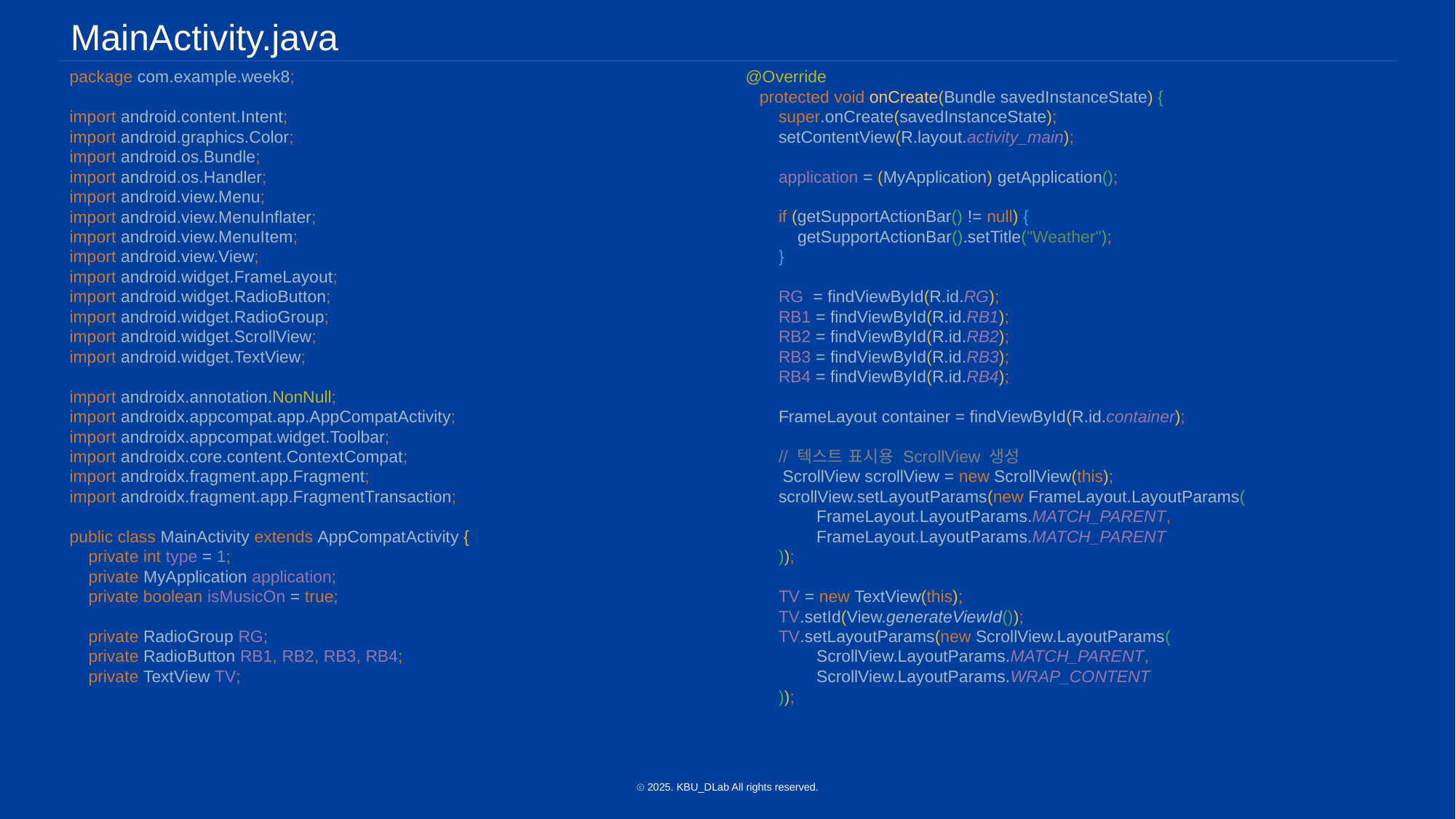

MainActivity.java
package com.example.week8;
import android.content.Intent;
import android.graphics.Color;
import android.os.Bundle;
import android.os.Handler;
import android.view.Menu;
import android.view.MenuInflater;
import android.view.MenuItem;
import android.view.View;
import android.widget.FrameLayout;
import android.widget.RadioButton;
import android.widget.RadioGroup;
import android.widget.ScrollView;
import android.widget.TextView;
import androidx.annotation.NonNull;
import androidx.appcompat.app.AppCompatActivity;
import androidx.appcompat.widget.Toolbar;
import androidx.core.content.ContextCompat;
import androidx.fragment.app.Fragment;
import androidx.fragment.app.FragmentTransaction;
public class MainActivity extends AppCompatActivity {
    private int type = 1;
    private MyApplication application;
    private boolean isMusicOn = true;
    private RadioGroup RG;
    private RadioButton RB1, RB2, RB3, RB4;
    private TextView TV;
 @Override
    protected void onCreate(Bundle savedInstanceState) {
        super.onCreate(savedInstanceState);
        setContentView(R.layout.activity_main);
        application = (MyApplication) getApplication();
        if (getSupportActionBar() != null) {
            getSupportActionBar().setTitle("Weather");
        }
        RG  = findViewById(R.id.RG);
        RB1 = findViewById(R.id.RB1);
        RB2 = findViewById(R.id.RB2);
        RB3 = findViewById(R.id.RB3);
        RB4 = findViewById(R.id.RB4);
        FrameLayout container = findViewById(R.id.container);
        // 텍스트 표시용 ScrollView 생성
        ScrollView scrollView = new ScrollView(this);
        scrollView.setLayoutParams(new FrameLayout.LayoutParams(
                FrameLayout.LayoutParams.MATCH_PARENT,
                FrameLayout.LayoutParams.MATCH_PARENT
        ));
        TV = new TextView(this);
        TV.setId(View.generateViewId());
        TV.setLayoutParams(new ScrollView.LayoutParams(
                ScrollView.LayoutParams.MATCH_PARENT,
                ScrollView.LayoutParams.WRAP_CONTENT
        ));